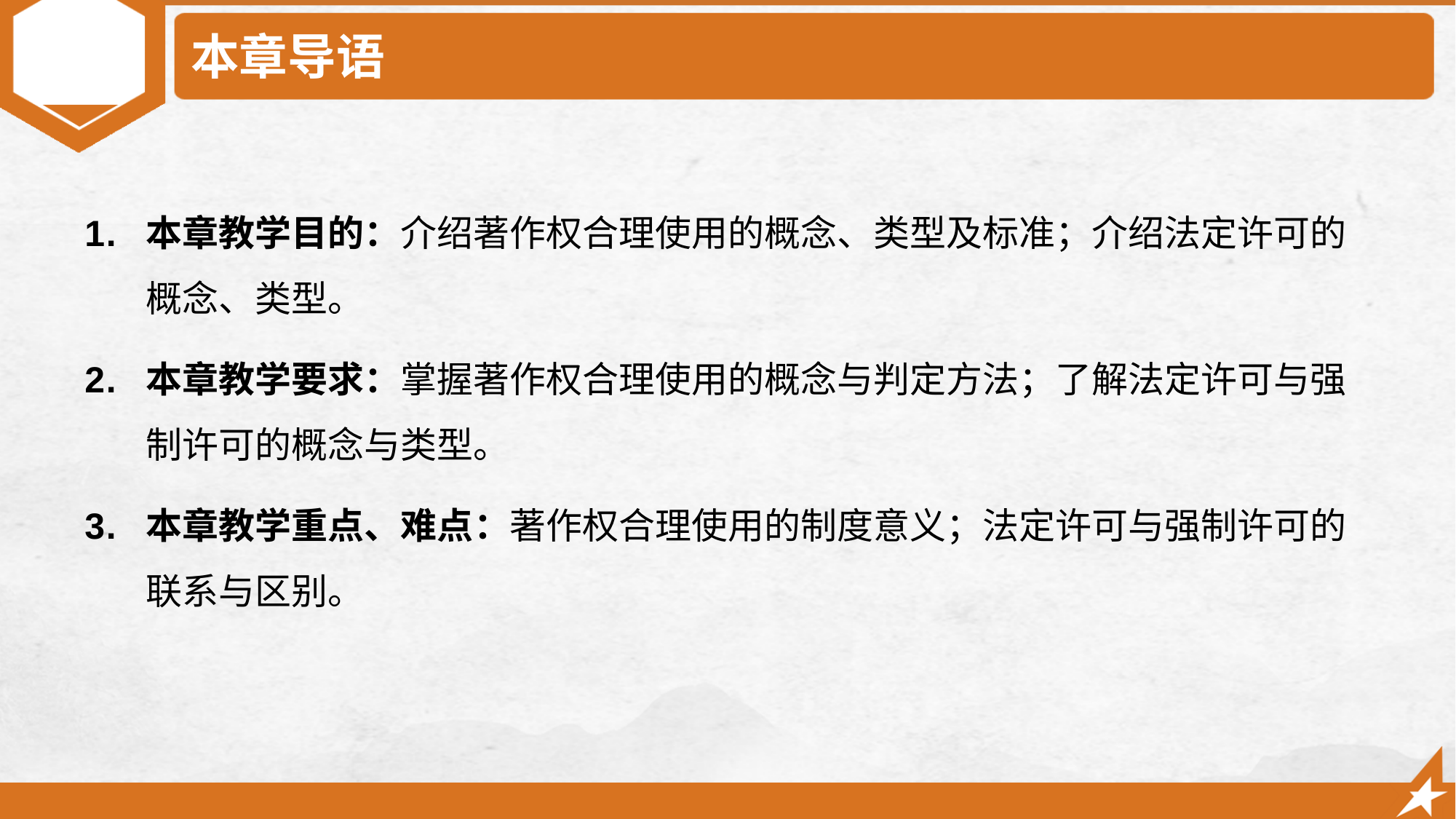

# 本章导语
本章教学目的：介绍著作权合理使用的概念、类型及标准；介绍法定许可的概念、类型。
本章教学要求：掌握著作权合理使用的概念与判定方法；了解法定许可与强制许可的概念与类型。
本章教学重点、难点：著作权合理使用的制度意义；法定许可与强制许可的联系与区别。